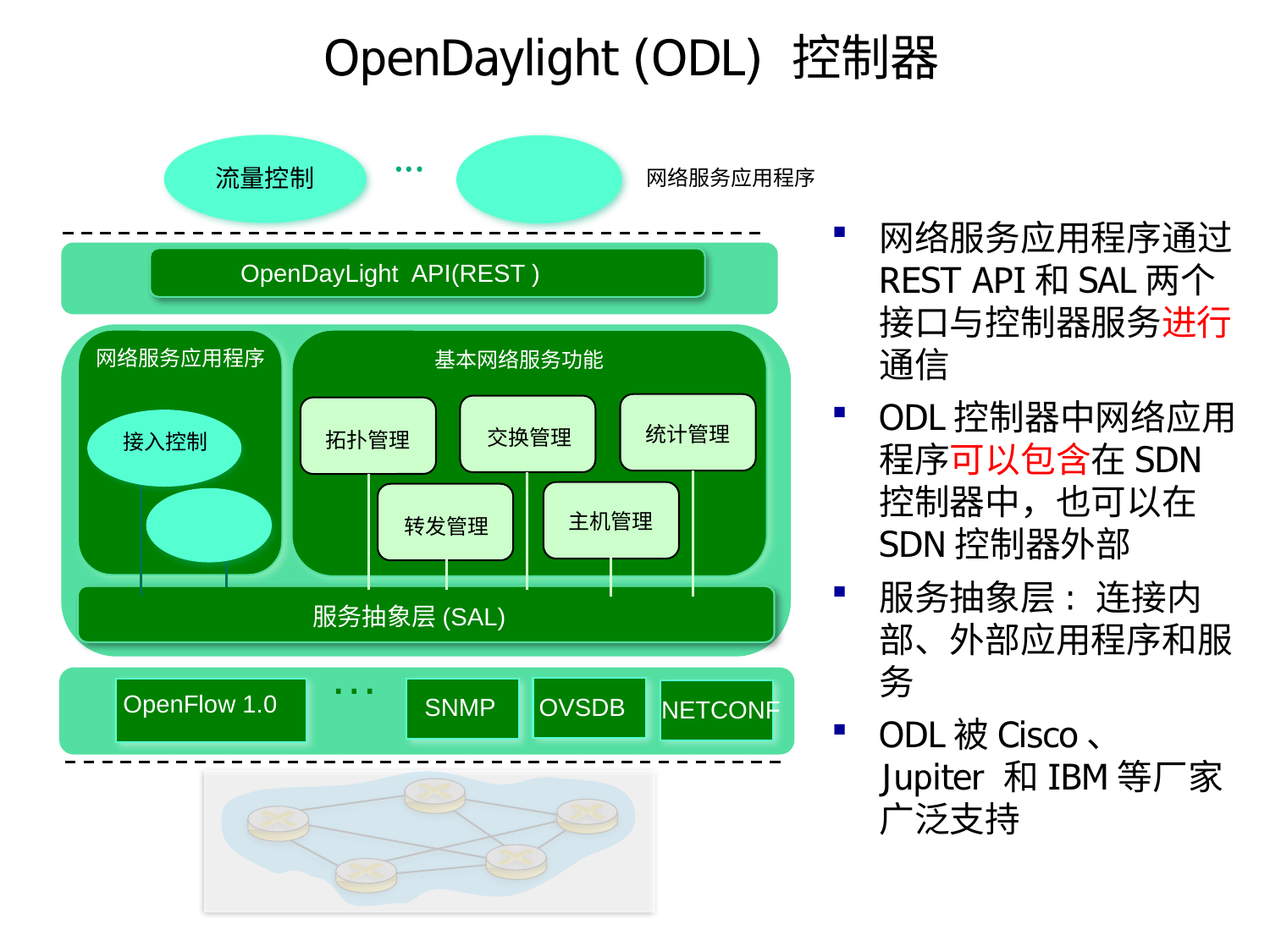

# OpenDaylight (ODL) 控制器

…

流量控制
网络服务应用程序
网络服务应用程序通过REST API和SAL两个接口与控制器服务进行通信
ODL控制器中网络应用程序可以包含在SDN控制器中，也可以在SDN控制器外部
服务抽象层: 连接内部、外部应用程序和服务
ODL被Cisco、 Jupiter 和IBM等厂家广泛支持

OpenDayLight  API(REST )

网络服务应用程序
基本网络服务功能

统计管理

交换管理

拓扑管理

接入控制

主机管理

转发管理

服务抽象层(SAL)
…

OVSDB

OpenFlow 1.0

SNMP

NETCONF